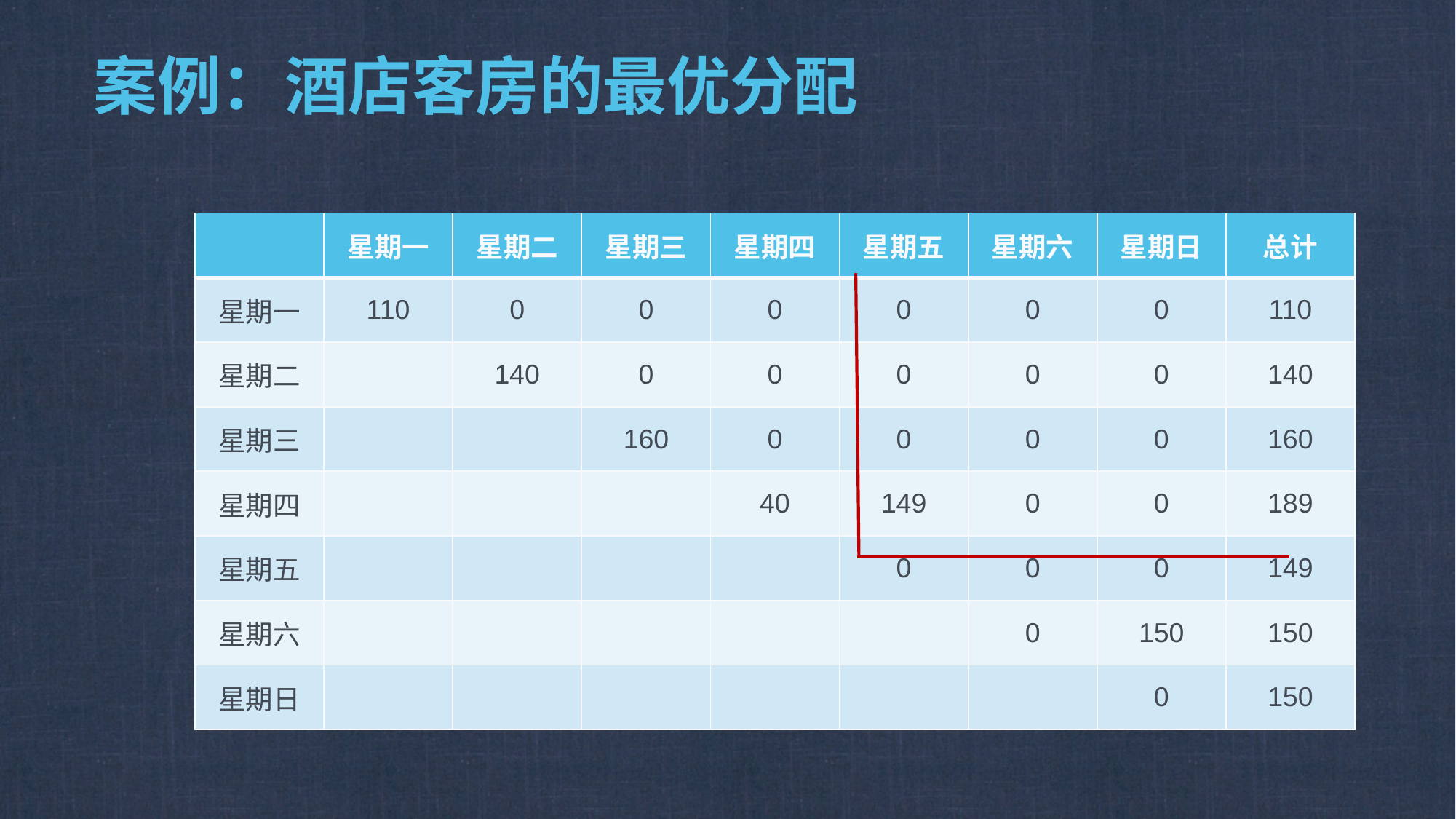

# 案例：酒店客房的最优分配

|  | 星期一 | 星期二 | 星期三 | 星期四 | 星期五 | 星期六 | 星期日 | 总计 |
| --- | --- | --- | --- | --- | --- | --- | --- | --- |
| 星期一 | 110 | 0 | 0 | 0 | 0 | 0 | 0 | 110 |
| 星期二 |  | 140 | 0 | 0 | 0 | 0 | 0 | 140 |
| 星期三 |  |  | 160 | 0 | 0 | 0 | 0 | 160 |
| 星期四 |  |  |  | 40 | 149 | 0 | 0 | 189 |
| 星期五 |  |  |  |  | 0 | 0 | 0 | 149 |
| 星期六 |  |  |  |  |  | 0 | 150 | 150 |
| 星期日 |  |  |  |  |  |  | 0 | 150 |